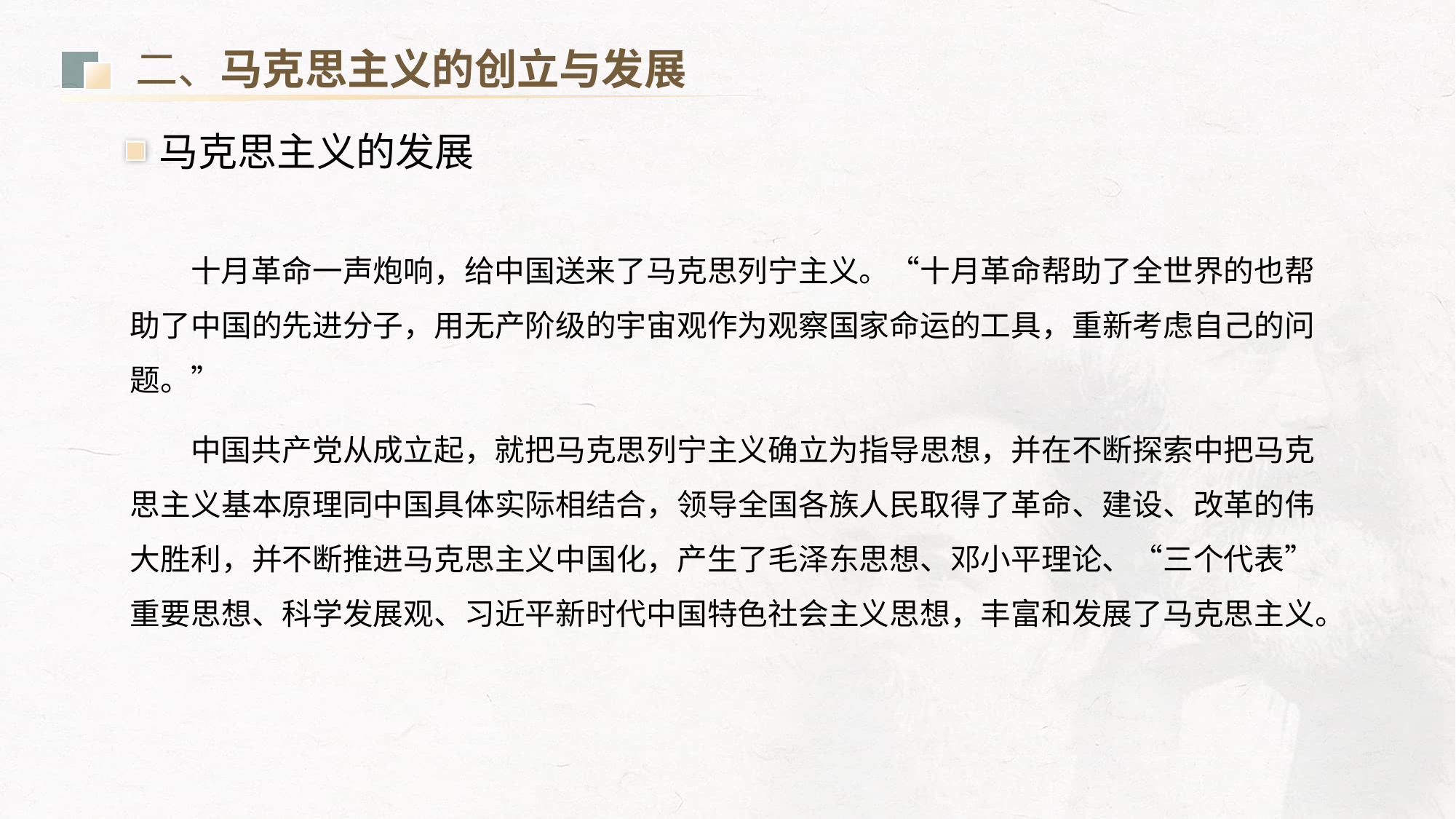

二、马克思主义的创立与发展

马克思主义的发展

十月革命一声炮响，给中国送来了马克思列宁主义。“十月革命帮助了全世界的也帮助了中国的先进分子，用无产阶级的宇宙观作为观察国家命运的工具，重新考虑自己的问题。”
中国共产党从成立起，就把马克思列宁主义确立为指导思想，并在不断探索中把马克思主义基本原理同中国具体实际相结合，领导全国各族人民取得了革命、建设、改革的伟大胜利，并不断推进马克思主义中国化，产生了毛泽东思想、邓小平理论、“三个代表”重要思想、科学发展观、习近平新时代中国特色社会主义思想，丰富和发展了马克思主义。